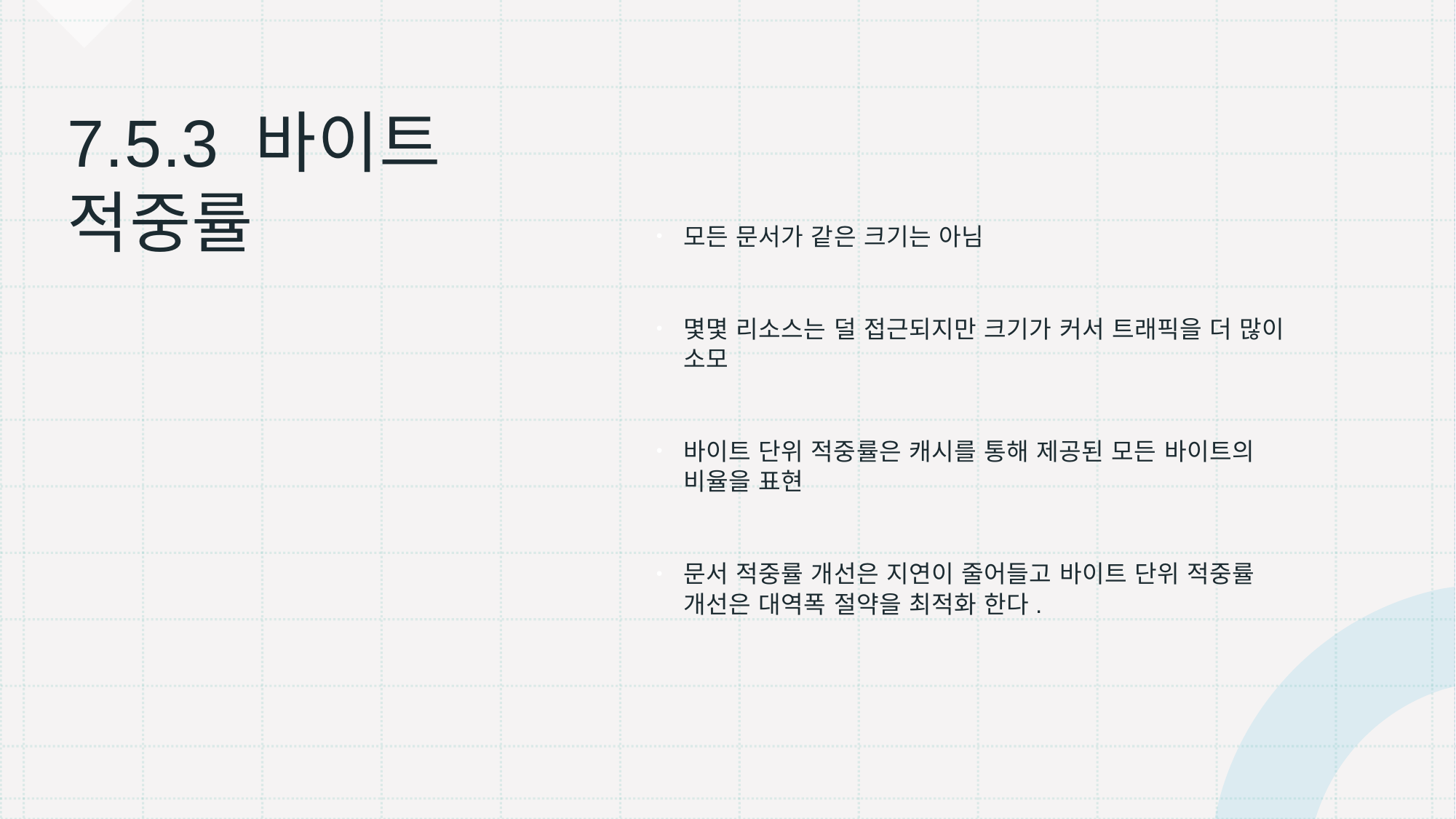

모든 문서가 같은 크기는 아님

몇몇 리소스는 덜 접근되지만 크기가 커서 트래픽을 더 많이 소모

바이트 단위 적중률은 캐시를 통해 제공된 모든 바이트의 비율을 표현

문서 적중률 개선은 지연이 줄어들고 바이트 단위 적중률 개선은 대역폭 절약을 최적화 한다.
# 7.5.3 바이트 적중률